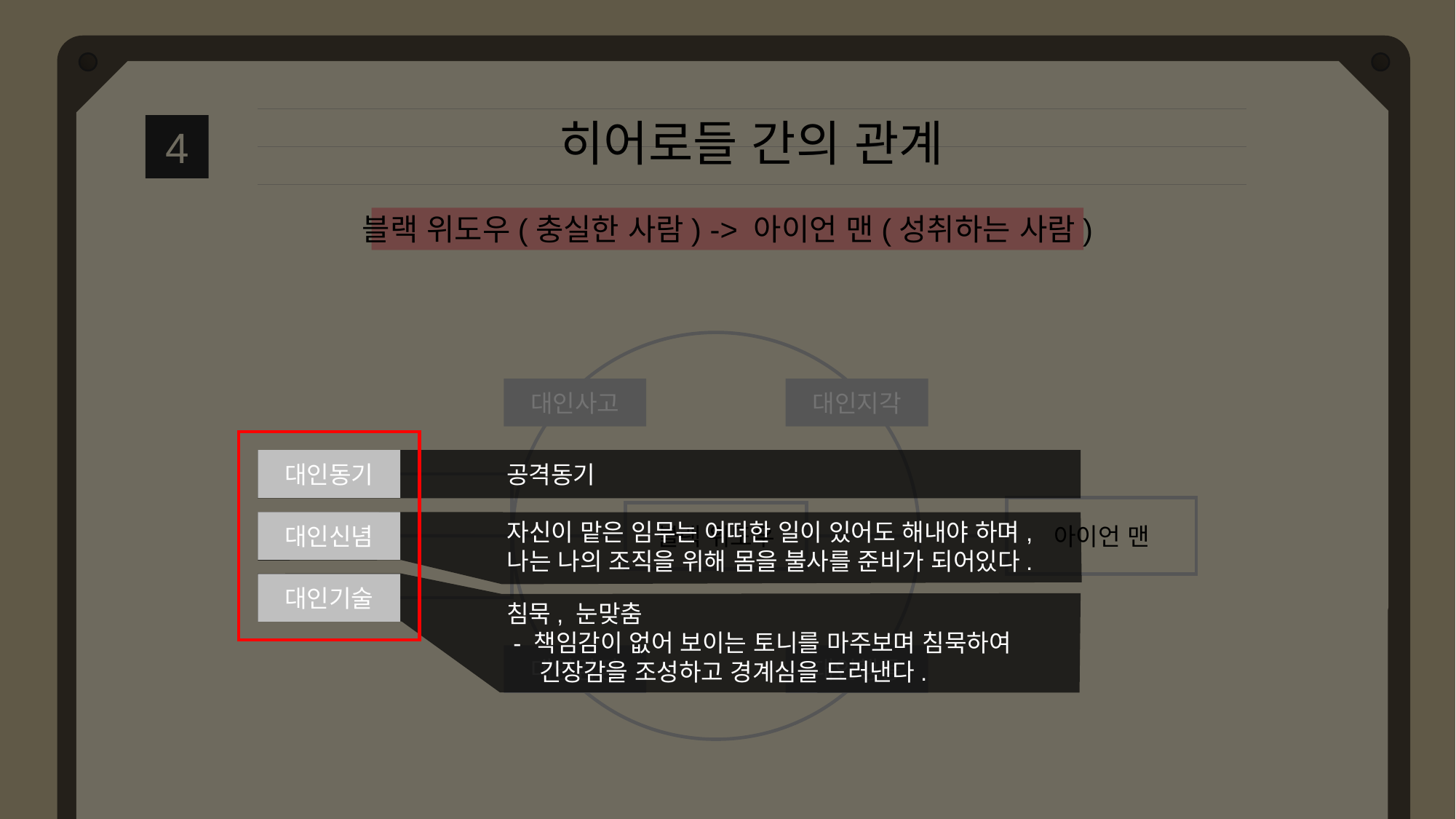

히어로들 간의 관계
4
블랙 위도우(충실한 사람) -> 아이언 맨(성취하는 사람)

대인사고
대인지각

대인동기
대인신념
대인기술
대인동기
공격동기
아이언 맨
블랙 위도우
자신이 맡은 임무는 어떠한 일이 있어도 해내야 하며, 나는 나의 조직을 위해 몸을 불사를 준비가 되어있다.
대인신념

대인기술
침묵, 눈맞춤
 - 책임감이 없어 보이는 토니를 마주보며 침묵하여
    긴장감을 조성하고 경계심을 드러낸다.
대인감정
대인행동